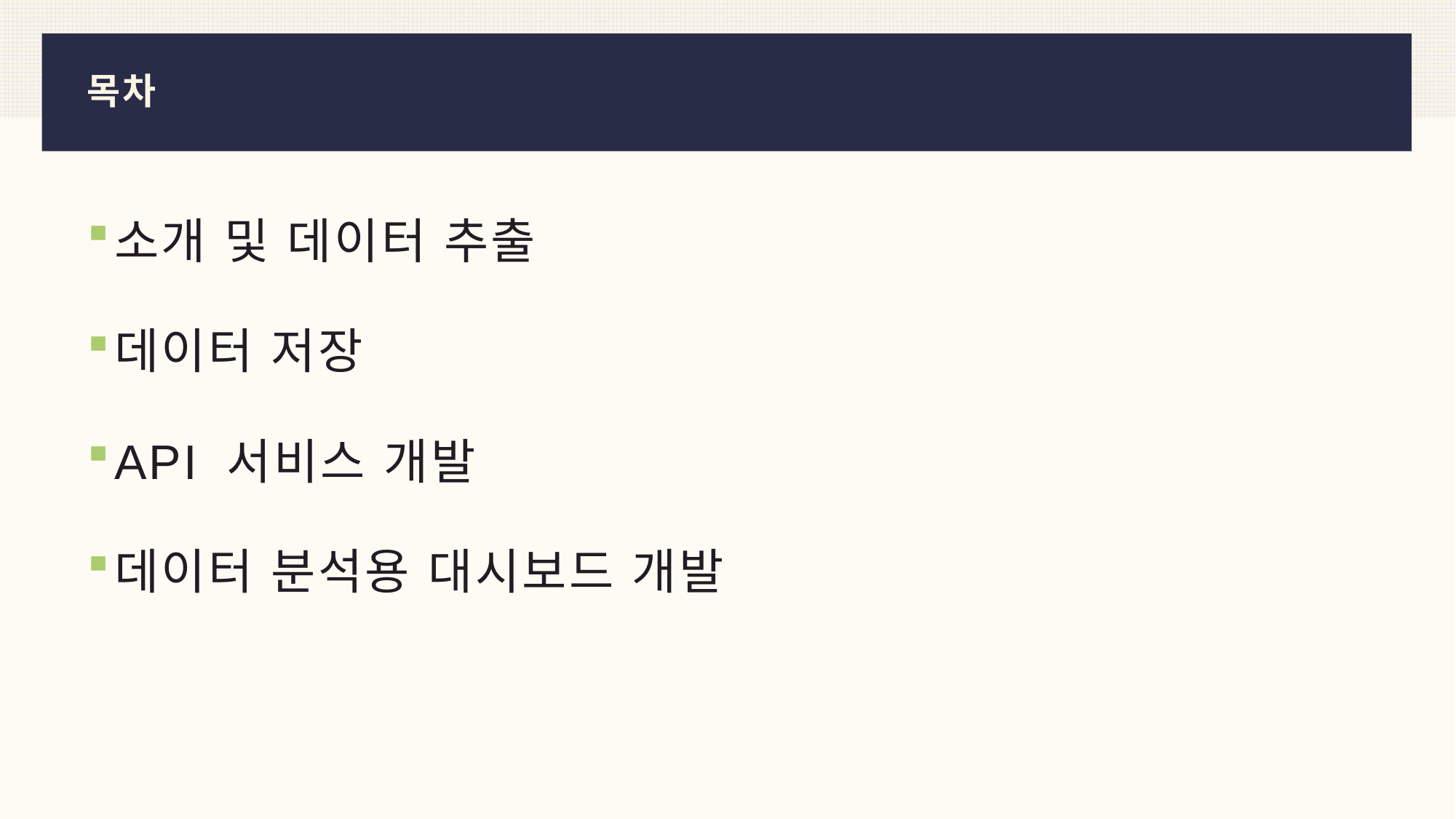

# 목차
소개 및 데이터 추출
데이터 저장
API 서비스 개발
데이터 분석용 대시보드 개발